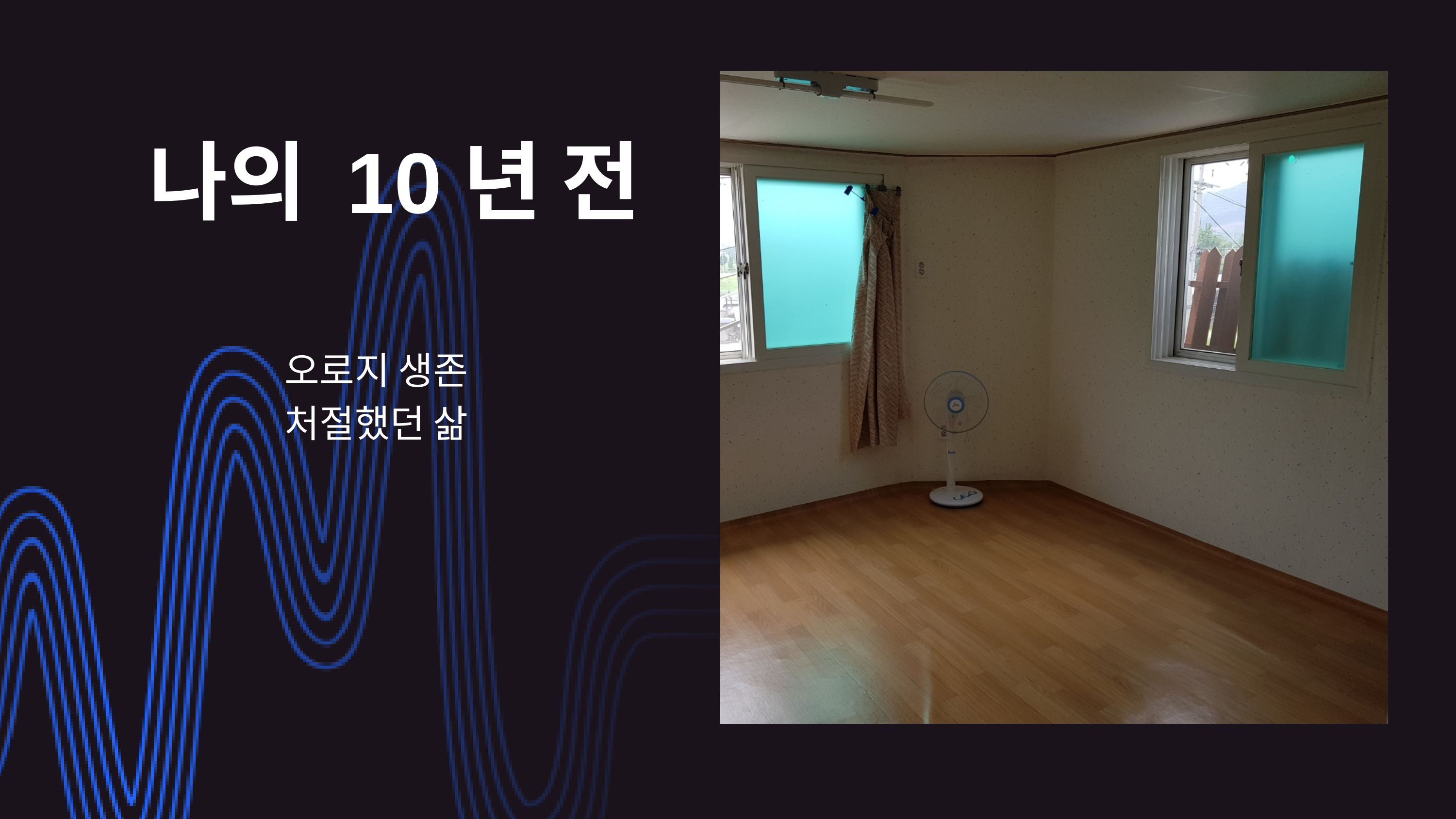

나의 10년 전

오로지 생존
처절했던 삶